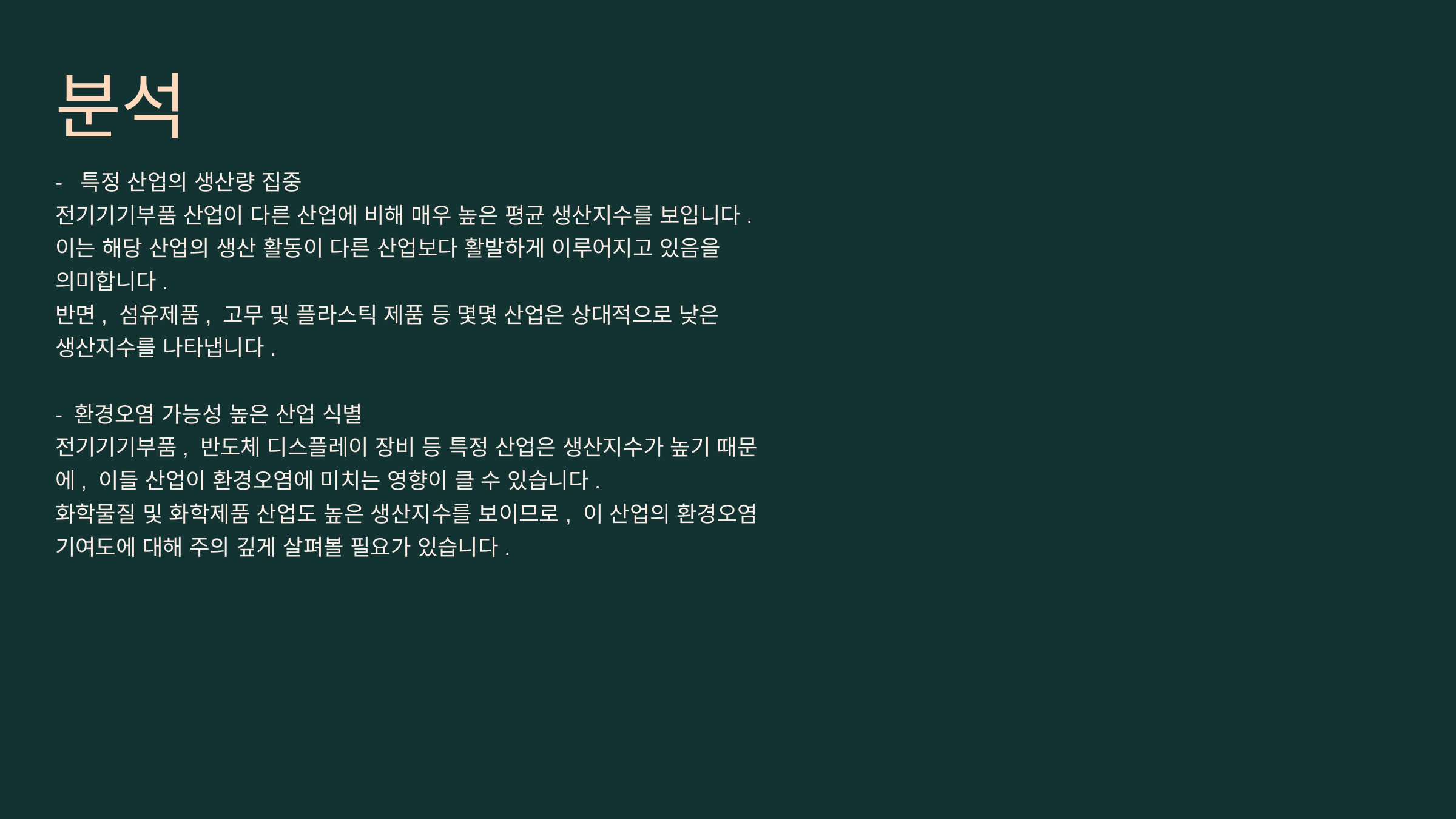

분석
-  특정 산업의 생산량 집중
전기기기부품 산업이 다른 산업에 비해 매우 높은 평균 생산지수를 보입니다. 이는 해당 산업의 생산 활동이 다른 산업보다 활발하게 이루어지고 있음을 의미합니다.
반면, 섬유제품, 고무 및 플라스틱 제품 등 몇몇 산업은 상대적으로 낮은 생산지수를 나타냅니다.

- 환경오염 가능성 높은 산업 식별
전기기기부품, 반도체 디스플레이 장비 등 특정 산업은 생산지수가 높기 때문에, 이들 산업이 환경오염에 미치는 영향이 클 수 있습니다.
화학물질 및 화학제품 산업도 높은 생산지수를 보이므로, 이 산업의 환경오염 기여도에 대해 주의 깊게 살펴볼 필요가 있습니다.